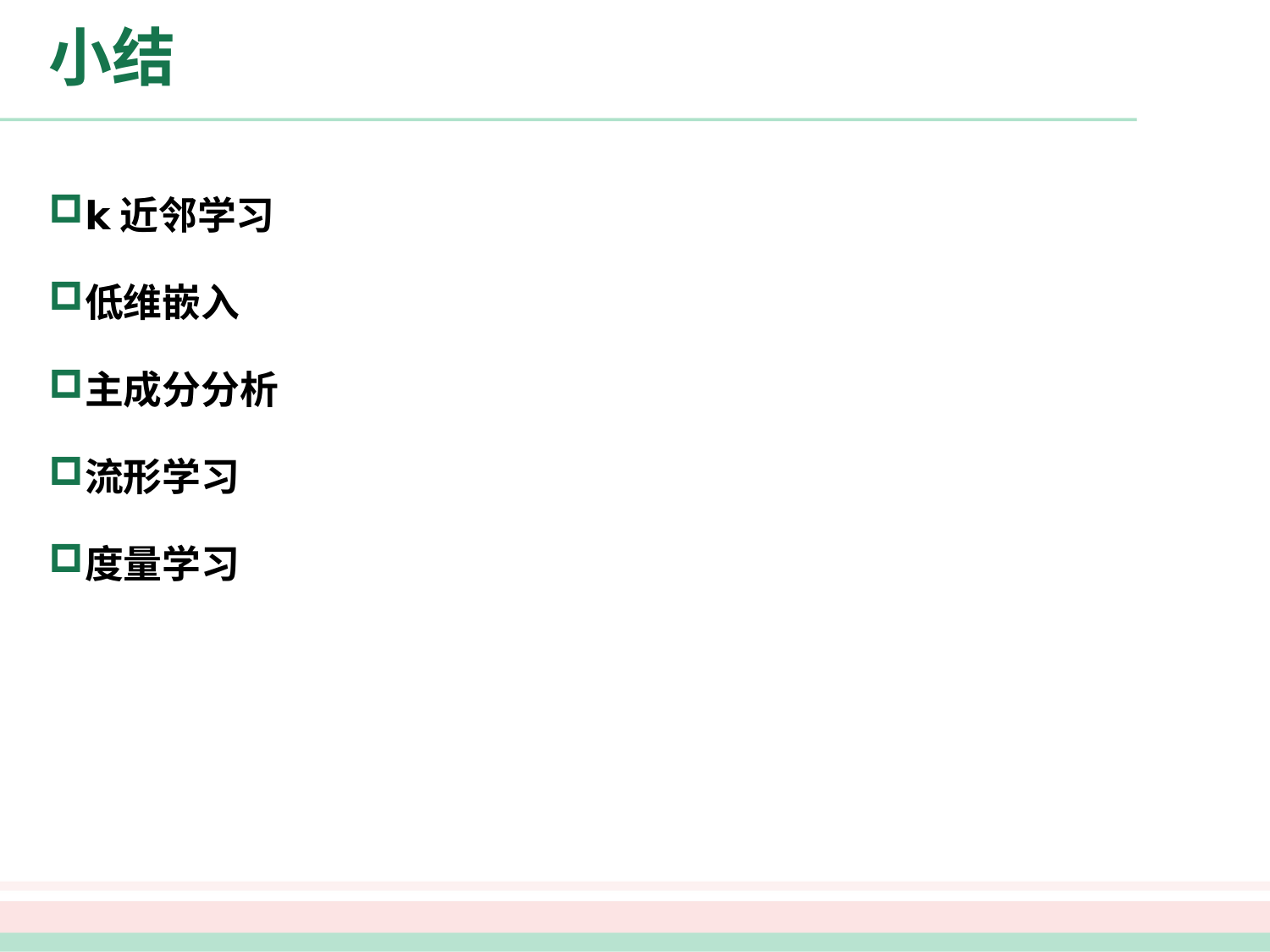

# 小结
k近邻学习
低维嵌入
主成分分析
流形学习
度量学习